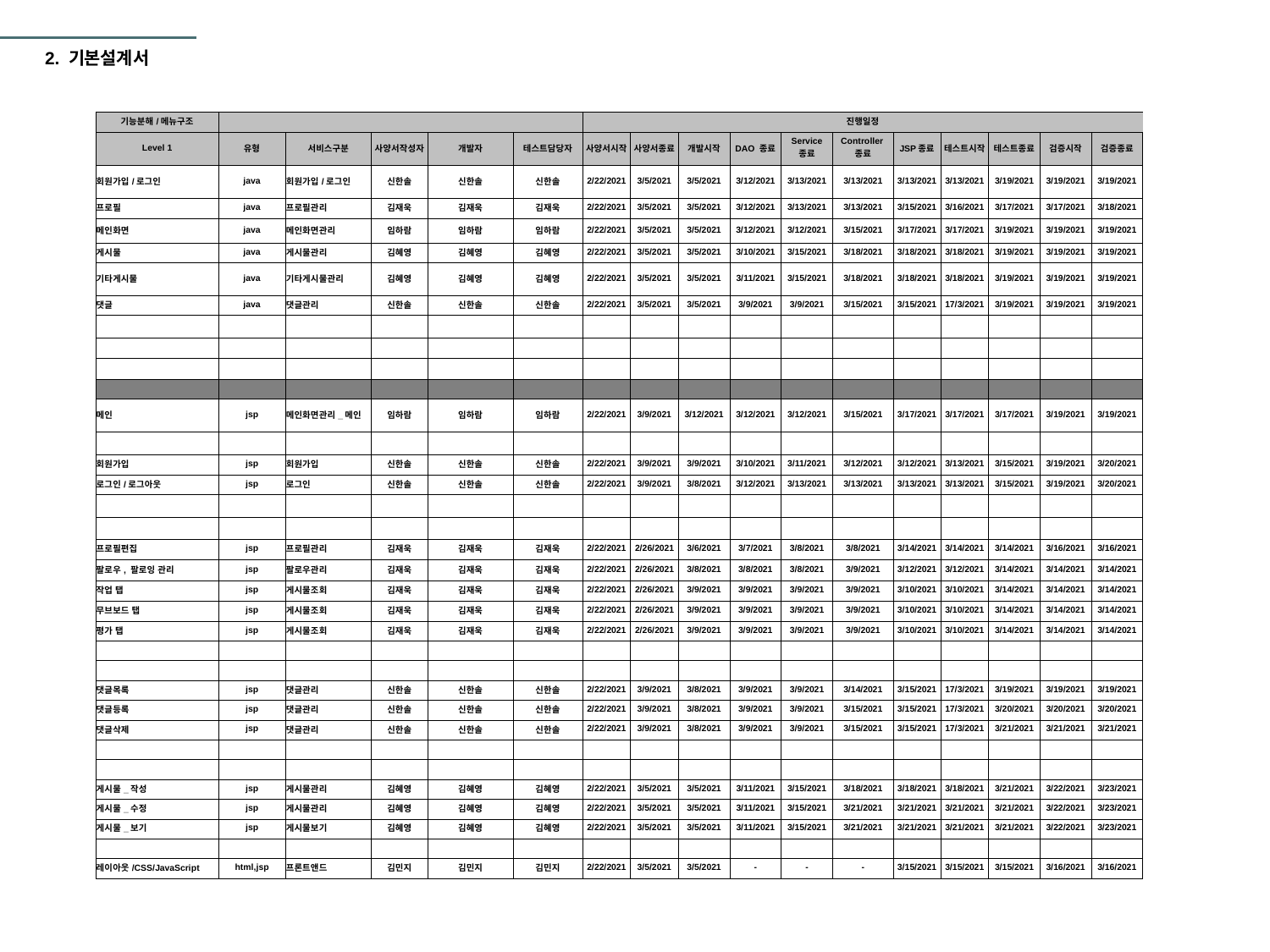

2. 기본설계서
| 기능분해/메뉴구조 |  |  |  |  |  | 진행일정 |  |  |  |  |  |  |  |  |  |  |
| --- | --- | --- | --- | --- | --- | --- | --- | --- | --- | --- | --- | --- | --- | --- | --- | --- |
| Level 1 | 유형 | 서비스구분 | 사양서작성자 | 개발자 | 테스트담당자 | 사양서시작 | 사양서종료 | 개발시작 | DAO 종료 | Service 종료 | Controller종료 | JSP종료 | 테스트시작 | 테스트종료 | 검증시작 | 검증종료 |
| 회원가입/로그인 | java | 회원가입/로그인 | 신한솔 | 신한솔 | 신한솔 | 2/22/2021 | 3/5/2021 | 3/5/2021 | 3/12/2021 | 3/13/2021 | 3/13/2021 | 3/13/2021 | 3/13/2021 | 3/19/2021 | 3/19/2021 | 3/19/2021 |
| 프로필 | java | 프로필관리 | 김재욱 | 김재욱 | 김재욱 | 2/22/2021 | 3/5/2021 | 3/5/2021 | 3/12/2021 | 3/13/2021 | 3/13/2021 | 3/15/2021 | 3/16/2021 | 3/17/2021 | 3/17/2021 | 3/18/2021 |
| 메인화면 | java | 메인화면관리 | 임하람 | 임하람 | 임하람 | 2/22/2021 | 3/5/2021 | 3/5/2021 | 3/12/2021 | 3/12/2021 | 3/15/2021 | 3/17/2021 | 3/17/2021 | 3/19/2021 | 3/19/2021 | 3/19/2021 |
| 게시물 | java | 게시물관리 | 김혜영 | 김혜영 | 김혜영 | 2/22/2021 | 3/5/2021 | 3/5/2021 | 3/10/2021 | 3/15/2021 | 3/18/2021 | 3/18/2021 | 3/18/2021 | 3/19/2021 | 3/19/2021 | 3/19/2021 |
| 기타게시물 | java | 기타게시물관리 | 김혜영 | 김혜영 | 김혜영 | 2/22/2021 | 3/5/2021 | 3/5/2021 | 3/11/2021 | 3/15/2021 | 3/18/2021 | 3/18/2021 | 3/18/2021 | 3/19/2021 | 3/19/2021 | 3/19/2021 |
| 댓글 | java | 댓글관리 | 신한솔 | 신한솔 | 신한솔 | 2/22/2021 | 3/5/2021 | 3/5/2021 | 3/9/2021 | 3/9/2021 | 3/15/2021 | 3/15/2021 | 17/3/2021 | 3/19/2021 | 3/19/2021 | 3/19/2021 |
|  |  |  |  |  |  |  |  |  |  |  |  |  |  |  |  |  |
|  |  |  |  |  |  |  |  |  |  |  |  |  |  |  |  |  |
|  |  |  |  |  |  |  |  |  |  |  |  |  |  |  |  |  |
|  |  |  |  |  |  |  |  |  |  |  |  |  |  |  |  |  |
| 메인 | jsp | 메인화면관리\_메인 | 임하람 | 임하람 | 임하람 | 2/22/2021 | 3/9/2021 | 3/12/2021 | 3/12/2021 | 3/12/2021 | 3/15/2021 | 3/17/2021 | 3/17/2021 | 3/17/2021 | 3/19/2021 | 3/19/2021 |
|  |  |  |  |  |  |  |  |  |  |  |  |  |  |  |  |  |
| 회원가입 | jsp | 회원가입 | 신한솔 | 신한솔 | 신한솔 | 2/22/2021 | 3/9/2021 | 3/9/2021 | 3/10/2021 | 3/11/2021 | 3/12/2021 | 3/12/2021 | 3/13/2021 | 3/15/2021 | 3/19/2021 | 3/20/2021 |
| 로그인/로그아웃 | jsp | 로그인 | 신한솔 | 신한솔 | 신한솔 | 2/22/2021 | 3/9/2021 | 3/8/2021 | 3/12/2021 | 3/13/2021 | 3/13/2021 | 3/13/2021 | 3/13/2021 | 3/15/2021 | 3/19/2021 | 3/20/2021 |
|  |  |  |  |  |  |  |  |  |  |  |  |  |  |  |  |  |
|  |  |  |  |  |  |  |  |  |  |  |  |  |  |  |  |  |
| 프로필편집 | jsp | 프로필관리 | 김재욱 | 김재욱 | 김재욱 | 2/22/2021 | 2/26/2021 | 3/6/2021 | 3/7/2021 | 3/8/2021 | 3/8/2021 | 3/14/2021 | 3/14/2021 | 3/14/2021 | 3/16/2021 | 3/16/2021 |
| 팔로우, 팔로잉 관리 | jsp | 팔로우관리 | 김재욱 | 김재욱 | 김재욱 | 2/22/2021 | 2/26/2021 | 3/8/2021 | 3/8/2021 | 3/8/2021 | 3/9/2021 | 3/12/2021 | 3/12/2021 | 3/14/2021 | 3/14/2021 | 3/14/2021 |
| 작업 탭 | jsp | 게시물조회 | 김재욱 | 김재욱 | 김재욱 | 2/22/2021 | 2/26/2021 | 3/9/2021 | 3/9/2021 | 3/9/2021 | 3/9/2021 | 3/10/2021 | 3/10/2021 | 3/14/2021 | 3/14/2021 | 3/14/2021 |
| 무브보드 탭 | jsp | 게시물조회 | 김재욱 | 김재욱 | 김재욱 | 2/22/2021 | 2/26/2021 | 3/9/2021 | 3/9/2021 | 3/9/2021 | 3/9/2021 | 3/10/2021 | 3/10/2021 | 3/14/2021 | 3/14/2021 | 3/14/2021 |
| 평가 탭 | jsp | 게시물조회 | 김재욱 | 김재욱 | 김재욱 | 2/22/2021 | 2/26/2021 | 3/9/2021 | 3/9/2021 | 3/9/2021 | 3/9/2021 | 3/10/2021 | 3/10/2021 | 3/14/2021 | 3/14/2021 | 3/14/2021 |
|  |  |  |  |  |  |  |  |  |  |  |  |  |  |  |  |  |
|  |  |  |  |  |  |  |  |  |  |  |  |  |  |  |  |  |
| 댓글목록 | jsp | 댓글관리 | 신한솔 | 신한솔 | 신한솔 | 2/22/2021 | 3/9/2021 | 3/8/2021 | 3/9/2021 | 3/9/2021 | 3/14/2021 | 3/15/2021 | 17/3/2021 | 3/19/2021 | 3/19/2021 | 3/19/2021 |
| 댓글등록 | jsp | 댓글관리 | 신한솔 | 신한솔 | 신한솔 | 2/22/2021 | 3/9/2021 | 3/8/2021 | 3/9/2021 | 3/9/2021 | 3/15/2021 | 3/15/2021 | 17/3/2021 | 3/20/2021 | 3/20/2021 | 3/20/2021 |
| 댓글삭제 | jsp | 댓글관리 | 신한솔 | 신한솔 | 신한솔 | 2/22/2021 | 3/9/2021 | 3/8/2021 | 3/9/2021 | 3/9/2021 | 3/15/2021 | 3/15/2021 | 17/3/2021 | 3/21/2021 | 3/21/2021 | 3/21/2021 |
|  |  |  |  |  |  |  |  |  |  |  |  |  |  |  |  |  |
|  |  |  |  |  |  |  |  |  |  |  |  |  |  |  |  |  |
| 게시물\_작성 | jsp | 게시물관리 | 김혜영 | 김혜영 | 김혜영 | 2/22/2021 | 3/5/2021 | 3/5/2021 | 3/11/2021 | 3/15/2021 | 3/18/2021 | 3/18/2021 | 3/18/2021 | 3/21/2021 | 3/22/2021 | 3/23/2021 |
| 게시물\_수정 | jsp | 게시물관리 | 김혜영 | 김혜영 | 김혜영 | 2/22/2021 | 3/5/2021 | 3/5/2021 | 3/11/2021 | 3/15/2021 | 3/21/2021 | 3/21/2021 | 3/21/2021 | 3/21/2021 | 3/22/2021 | 3/23/2021 |
| 게시물\_보기 | jsp | 게시물보기 | 김혜영 | 김혜영 | 김혜영 | 2/22/2021 | 3/5/2021 | 3/5/2021 | 3/11/2021 | 3/15/2021 | 3/21/2021 | 3/21/2021 | 3/21/2021 | 3/21/2021 | 3/22/2021 | 3/23/2021 |
|  |  |  |  |  |  |  |  |  |  |  |  |  |  |  |  |  |
| 레이아웃/CSS/JavaScript | html,jsp | 프론트앤드 | 김민지 | 김민지 | 김민지 | 2/22/2021 | 3/5/2021 | 3/5/2021 | - | - | - | 3/15/2021 | 3/15/2021 | 3/15/2021 | 3/16/2021 | 3/16/2021 |